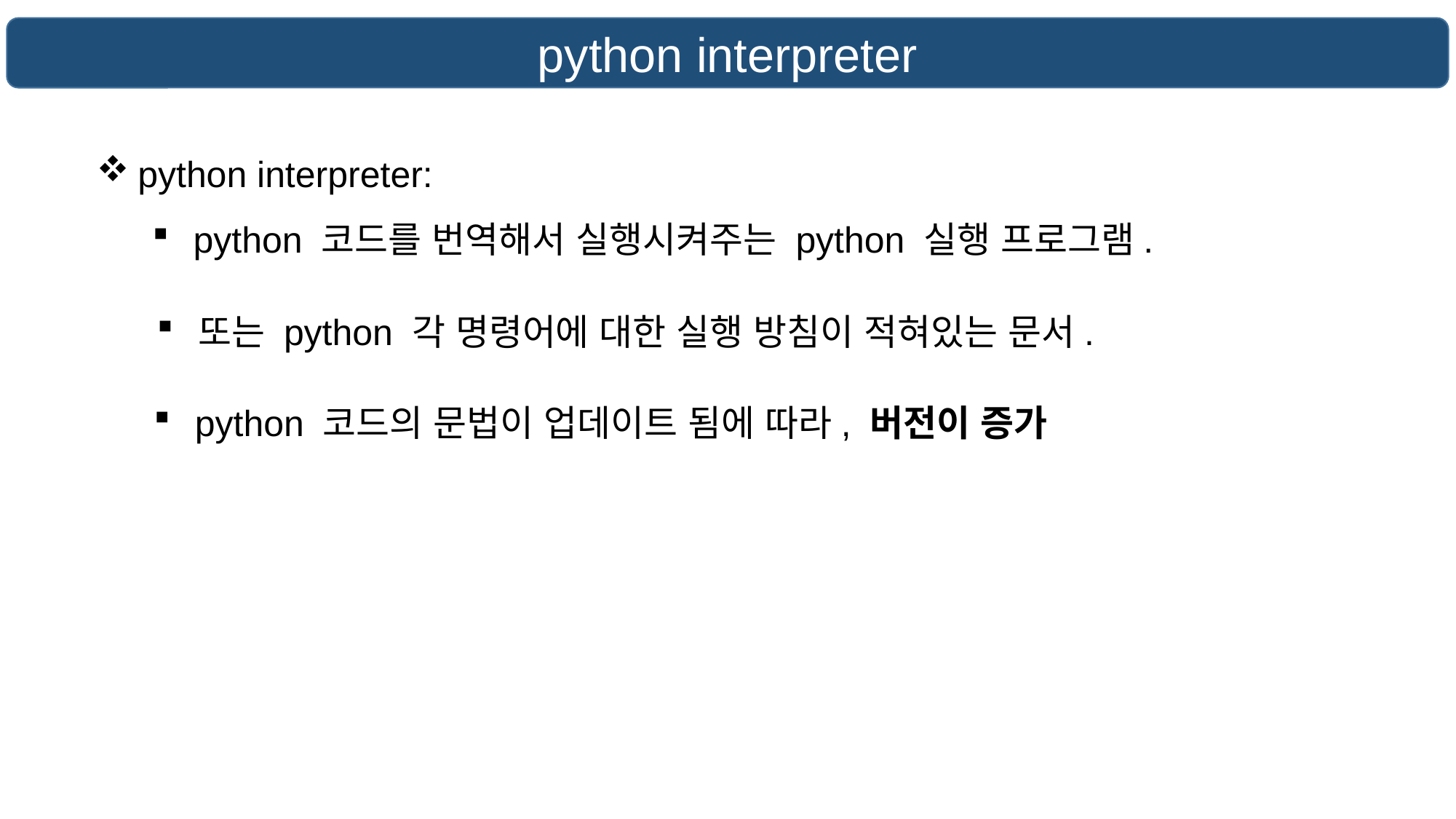

python interpreter
python interpreter:
python 코드를 번역해서 실행시켜주는 python 실행 프로그램.
또는 python 각 명령어에 대한 실행 방침이 적혀있는 문서.
python 코드의 문법이 업데이트 됨에 따라, 버전이 증가